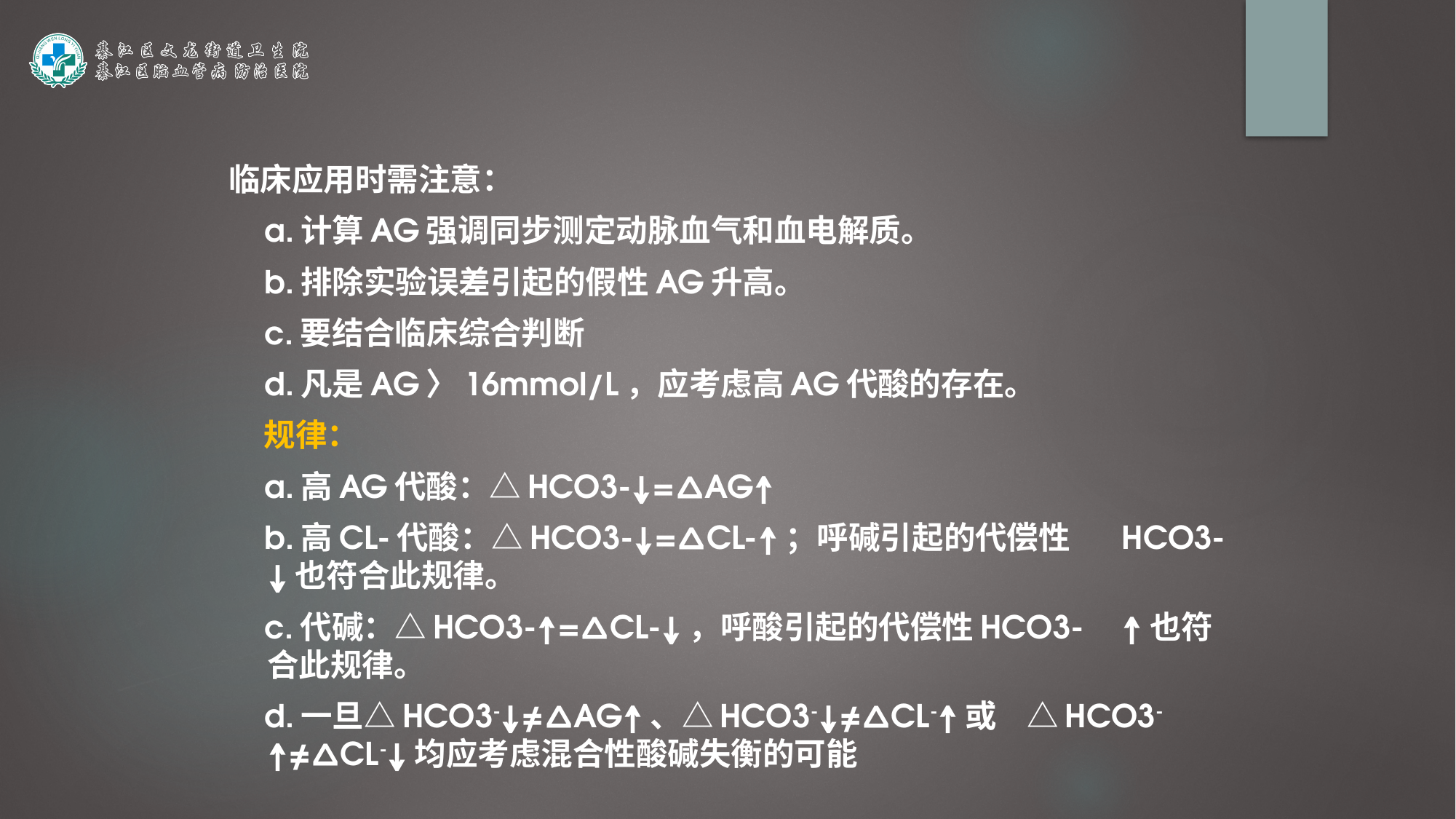

临床应用时需注意：
    a.计算AG强调同步测定动脉血气和血电解质。
    b.排除实验误差引起的假性AG升高。
    c.要结合临床综合判断
    d.凡是AG〉16mmol/L，应考虑高AG代酸的存在。
    规律：
    a.高AG代酸：△HCO3-↓=△AG↑
    b.高CL-代酸：△HCO3-↓=△CL-↑；呼碱引起的代偿性	HCO3-↓也符合此规律。
    c.代碱：△HCO3-↑=△CL-↓，呼酸引起的代偿性HCO3-	↑也符合此规律。
    d.一旦△HCO3-↓≠△AG↑、△HCO3-↓≠△CL-↑或	△HCO3-↑≠△CL-↓均应考虑混合性酸碱失衡的可能